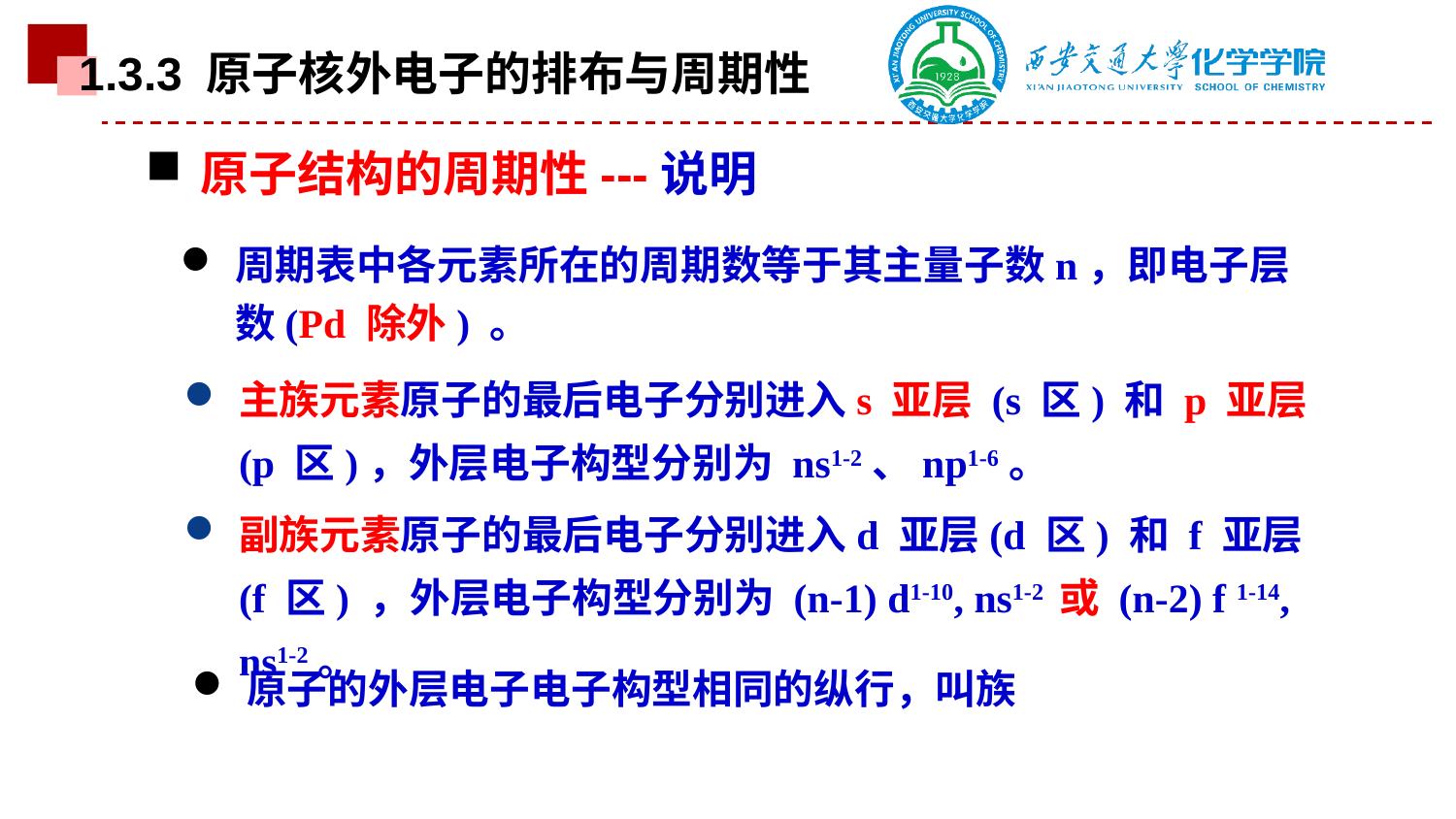

1.3.3 原子核外电子的排布与周期性
原子结构的周期性---说明
周期表中各元素所在的周期数等于其主量子数n，即电子层数(Pd 除外) 。
主族元素原子的最后电子分别进入s 亚层 (s 区) 和 p 亚层 (p 区)，外层电子构型分别为 ns1-2、np1-6。
副族元素原子的最后电子分别进入d 亚层(d 区) 和 f 亚层 (f 区) ，外层电子构型分别为 (n-1) d1-10, ns1-2 或 (n-2) f 1-14, ns1-2。
原子的外层电子电子构型相同的纵行，叫族